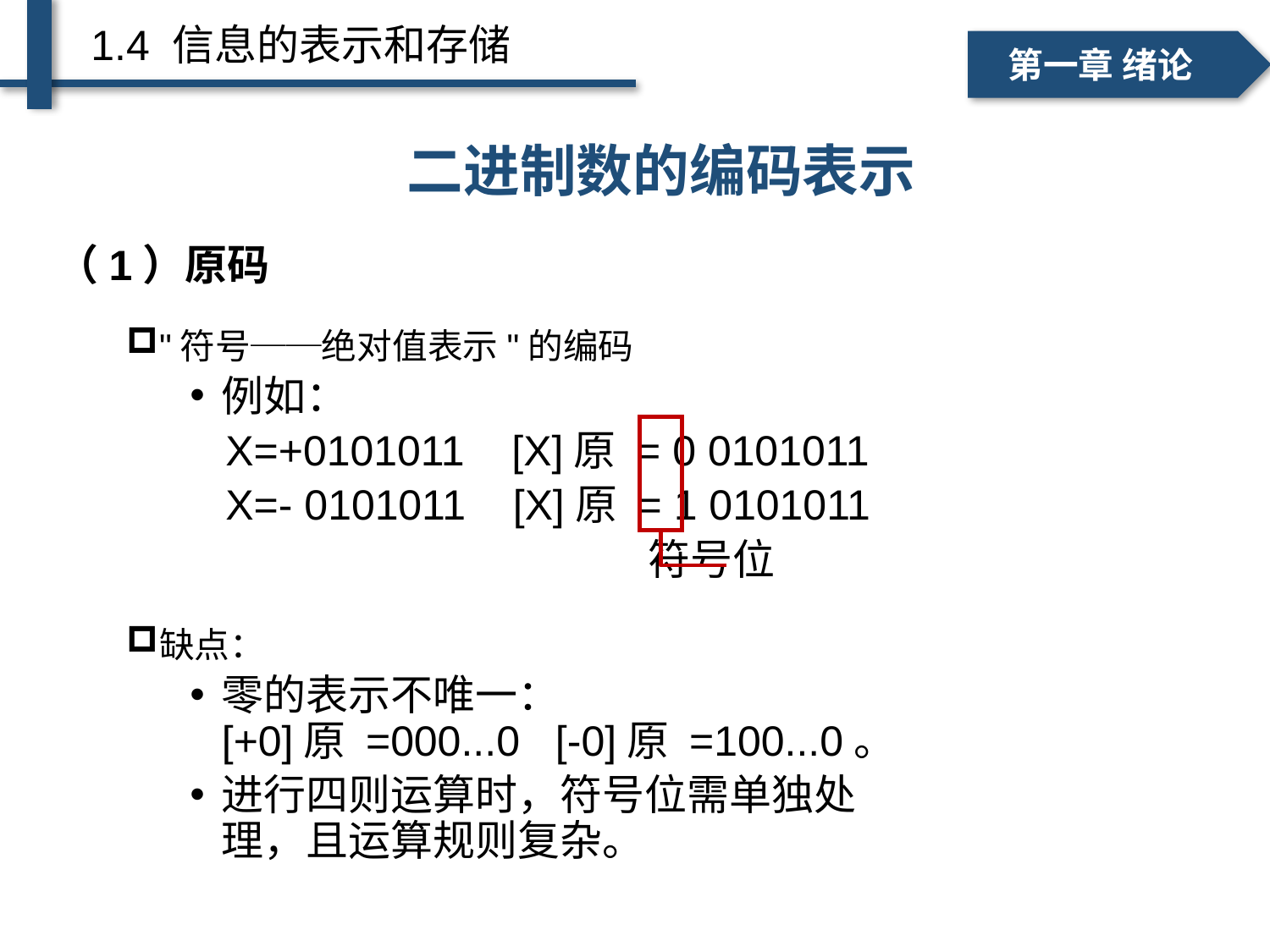

1.4 信息的表示和存储

一、个人简介
二、学术成绩

第一章 绪论
# 不同进位计数制间的转换 ——十进制→ R 进制

二进制数的编码表示
（1）原码
"符号──绝对值表示"的编码
例如：
   X=+0101011    [X]原 = 0 0101011
   X=- 0101011    [X]原 = 1 0101011
                                               符号位
缺点：
零的表示不唯一：
[+0]原 =000...0   [-0]原 =100...0。
进行四则运算时，符号位需单独处
理，且运算规则复杂。

61